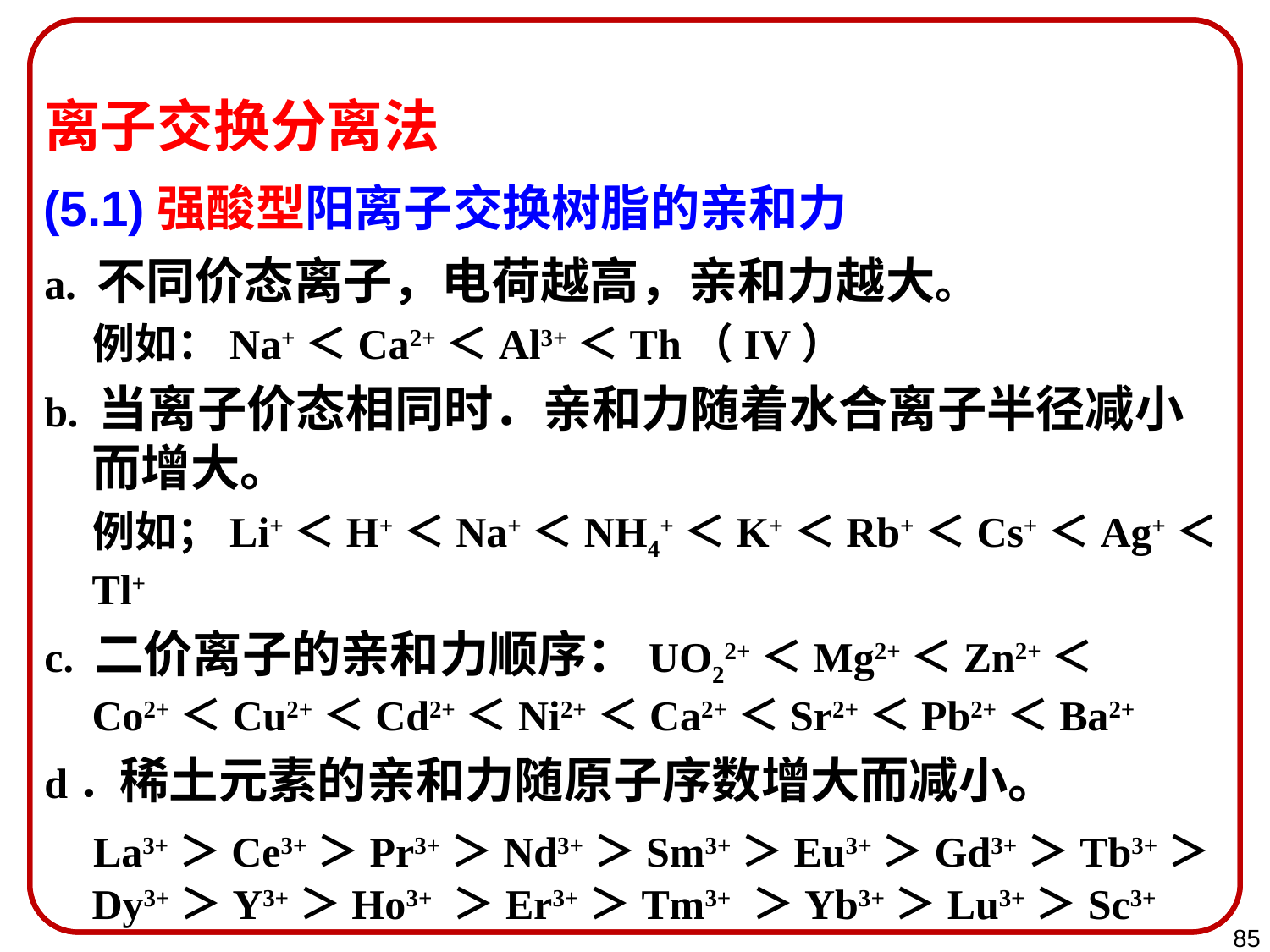

离子交换分离法
(5.1)强酸型阳离子交换树脂的亲和力
a. 不同价态离子，电荷越高，亲和力越大。
    例如：Na+＜Ca2+＜Al3+＜Th（IV）
b. 当离子价态相同时．亲和力随着水合离子半径减小而增大。
    例如；Li+＜H+＜Na+＜NH4+＜K+＜Rb+＜Cs+＜Ag+＜Tl+
c. 二价离子的亲和力顺序：UO22+＜Mg2+＜Zn2+＜Co2+＜Cu2+＜Cd2+＜Ni2+＜Ca2+＜Sr2+＜Pb2+＜Ba2+
d．稀土元素的亲和力随原子序数增大而减小。
    La3+＞Ce3+＞Pr3+＞Nd3+＞Sm3+＞Eu3+＞Gd3+＞Tb3+＞Dy3+＞Y3+＞Ho3+ ＞Er3+＞Tm3+ ＞Yb3+＞Lu3+＞Sc3+
85